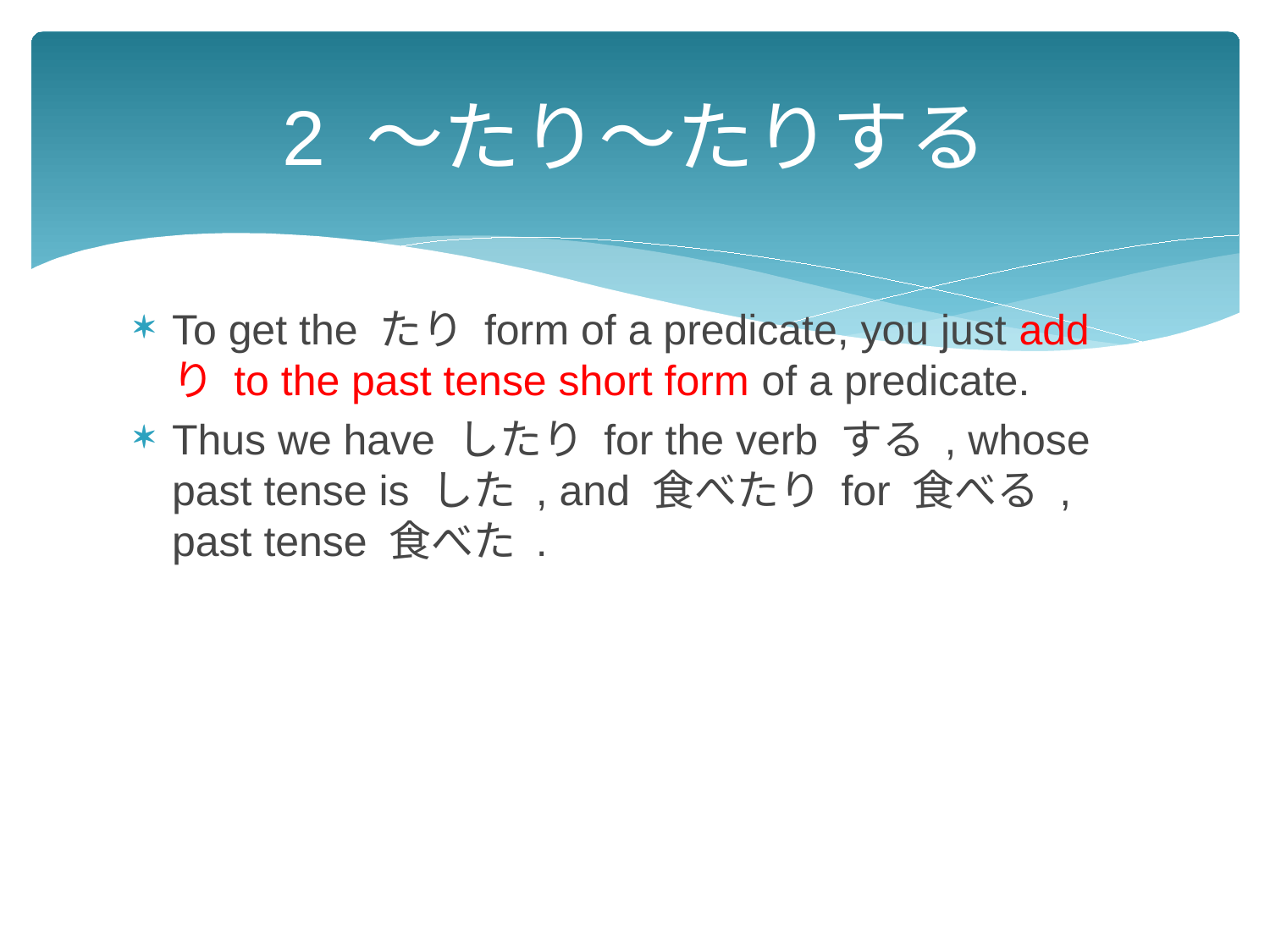

# 2 ～たり～たりする
To get the たり form of a predicate, you just add り to the past tense short form of a predicate.
Thus we have したり for the verb する , whose past tense is した , and 食べたり for 食べる , past tense 食べた .